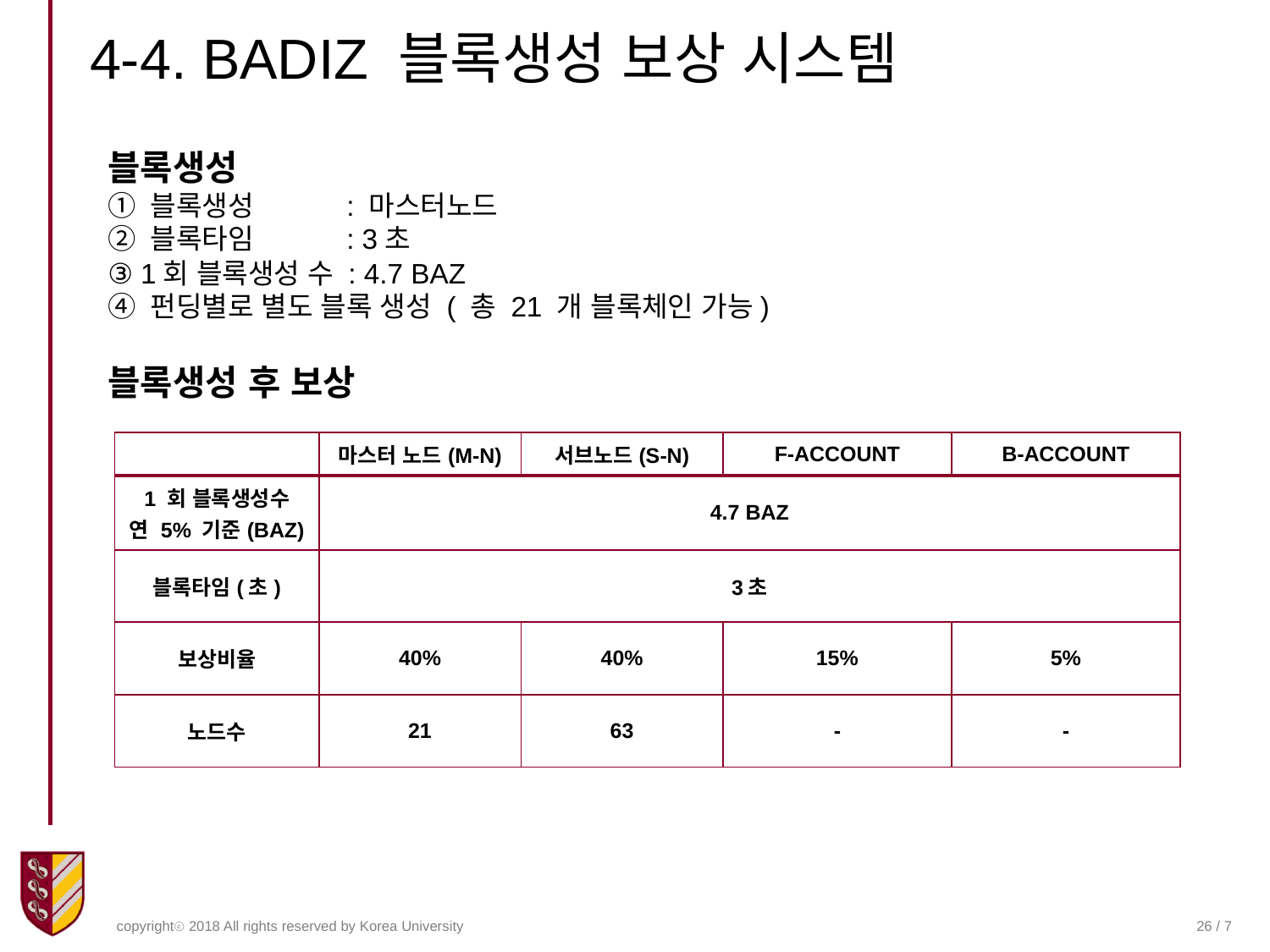

4-4. BADIZ 블록생성 보상 시스템
블록생성
① 블록생성           : 마스터노드
② 블록타임           : 3초
③ 1회 블록생성 수 : 4.7 BAZ
④ 펀딩별로 별도 블록 생성 ( 총 21 개 블록체인 가능)
블록생성 후 보상
|  | 마스터 노드(M-N) | 서브노드(S-N) | F-ACCOUNT | B-ACCOUNT |
| --- | --- | --- | --- | --- |
| 1 회 블록생성수 연 5% 기준(BAZ) | 4.7 BAZ |  |  |  |
| 블록타임(초) | 3초 |  |  |  |
| 보상비율 | 40% | 40% | 15% | 5% |
| 노드수 | 21 | 63 | - | - |